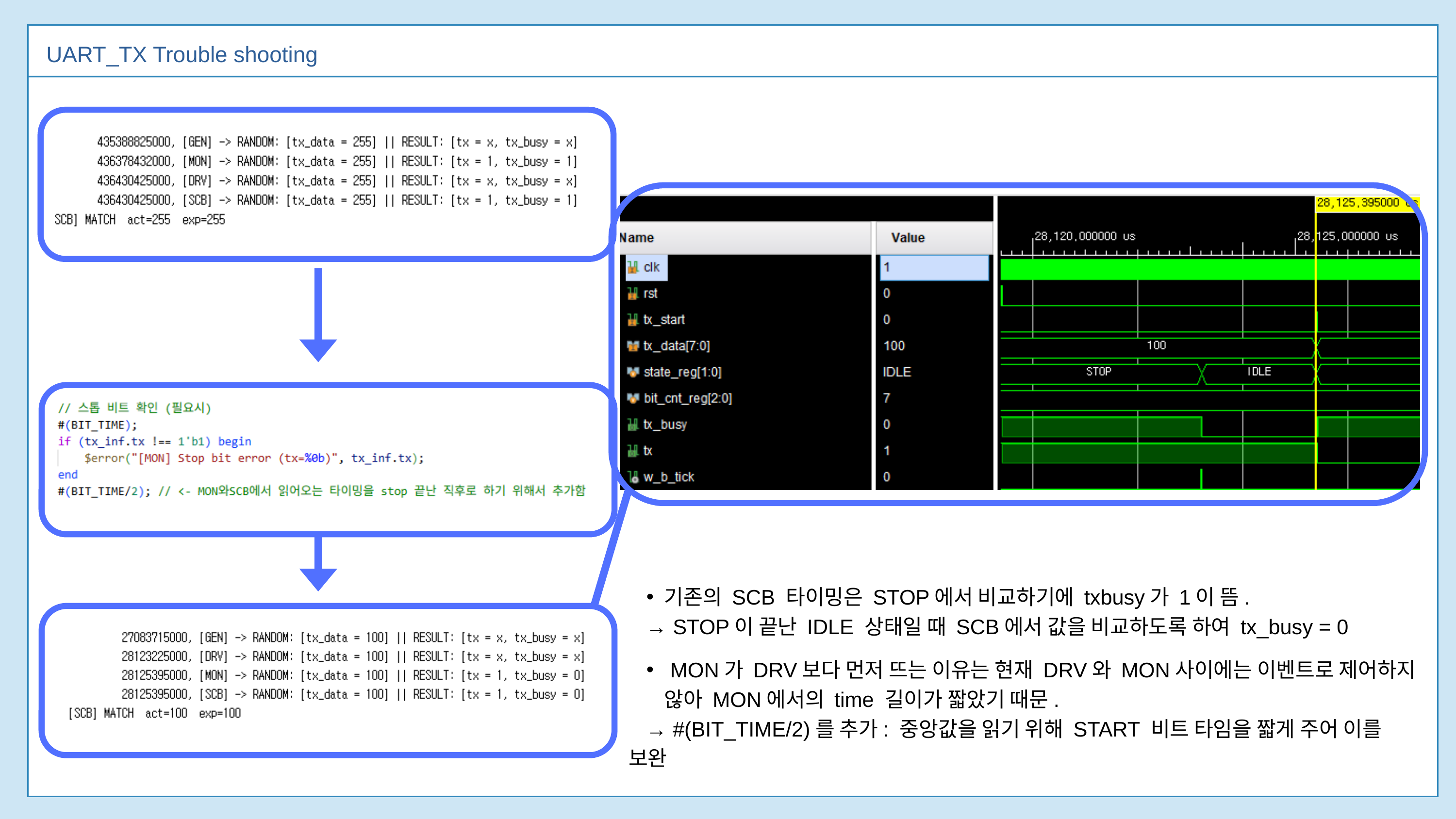

UART_TX Trouble shooting

0
0
1
1
0

기존의 SCB 타이밍은 STOP에서 비교하기에 txbusy가 1이 뜸.
   → STOP이 끝난 IDLE 상태일 때 SCB에서 값을 비교하도록 하여 tx_busy = 0

 MON가 DRV보다 먼저 뜨는 이유는 현재 DRV와 MON사이에는 이벤트로 제어하지 않아 MON에서의 time 길이가 짧았기 때문.
   → #(BIT_TIME/2)를 추가: 중앙값을 읽기 위해 START 비트 타임을 짧게 주어 이를 보완